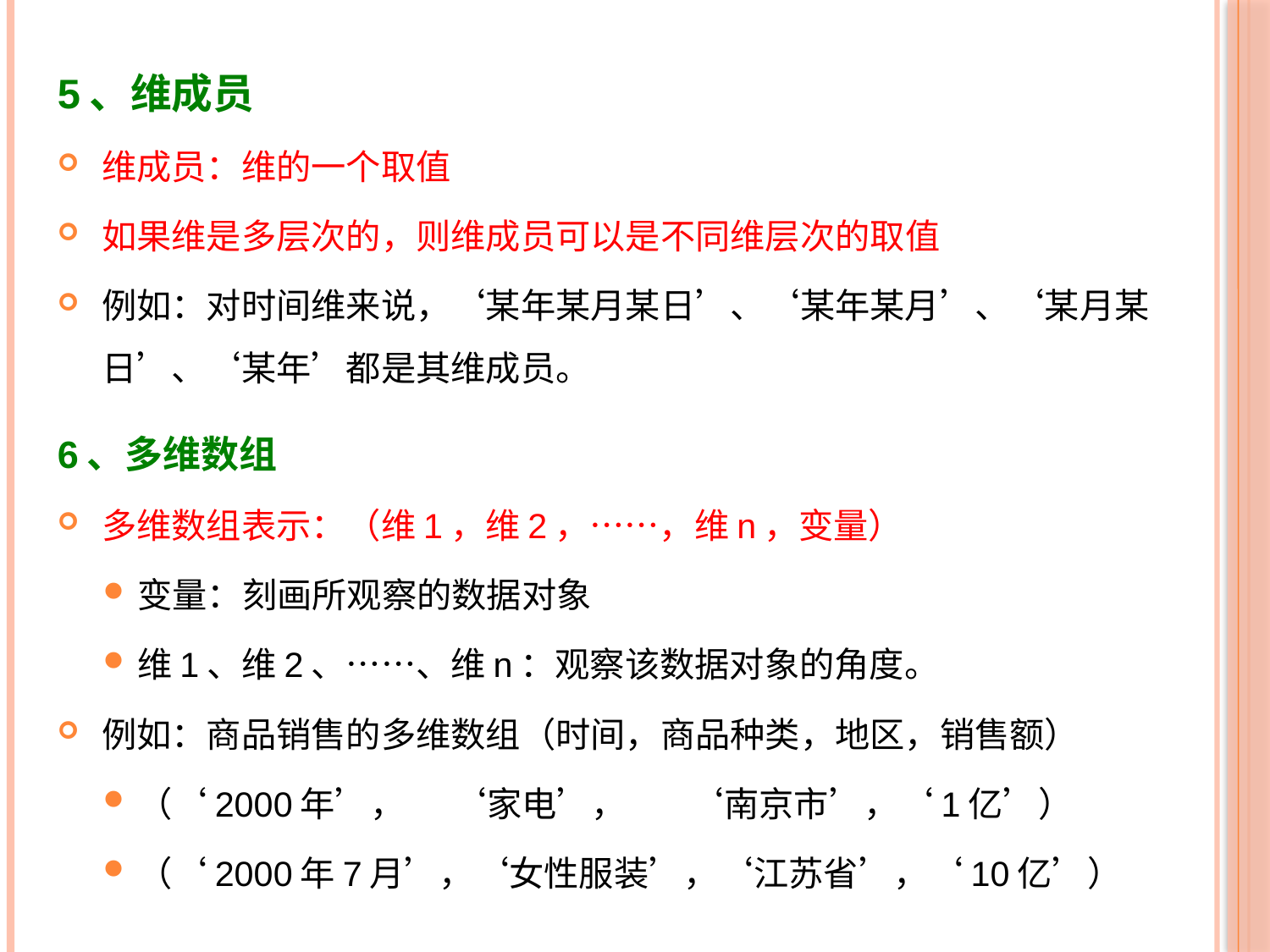

5、维成员
维成员：维的一个取值
如果维是多层次的，则维成员可以是不同维层次的取值
例如：对时间维来说，‘某年某月某日’、‘某年某月’、‘某月某日’、‘某年’都是其维成员。
6、多维数组
多维数组表示：（维1，维2，……，维n，变量）
变量：刻画所观察的数据对象
维1、维2、……、维n：观察该数据对象的角度。
例如：商品销售的多维数组（时间，商品种类，地区，销售额）
（‘2000年’，      ‘家电’，        ‘南京市’，‘1亿’）
（‘2000年7月’，‘女性服装’，‘江苏省’，‘10亿’）